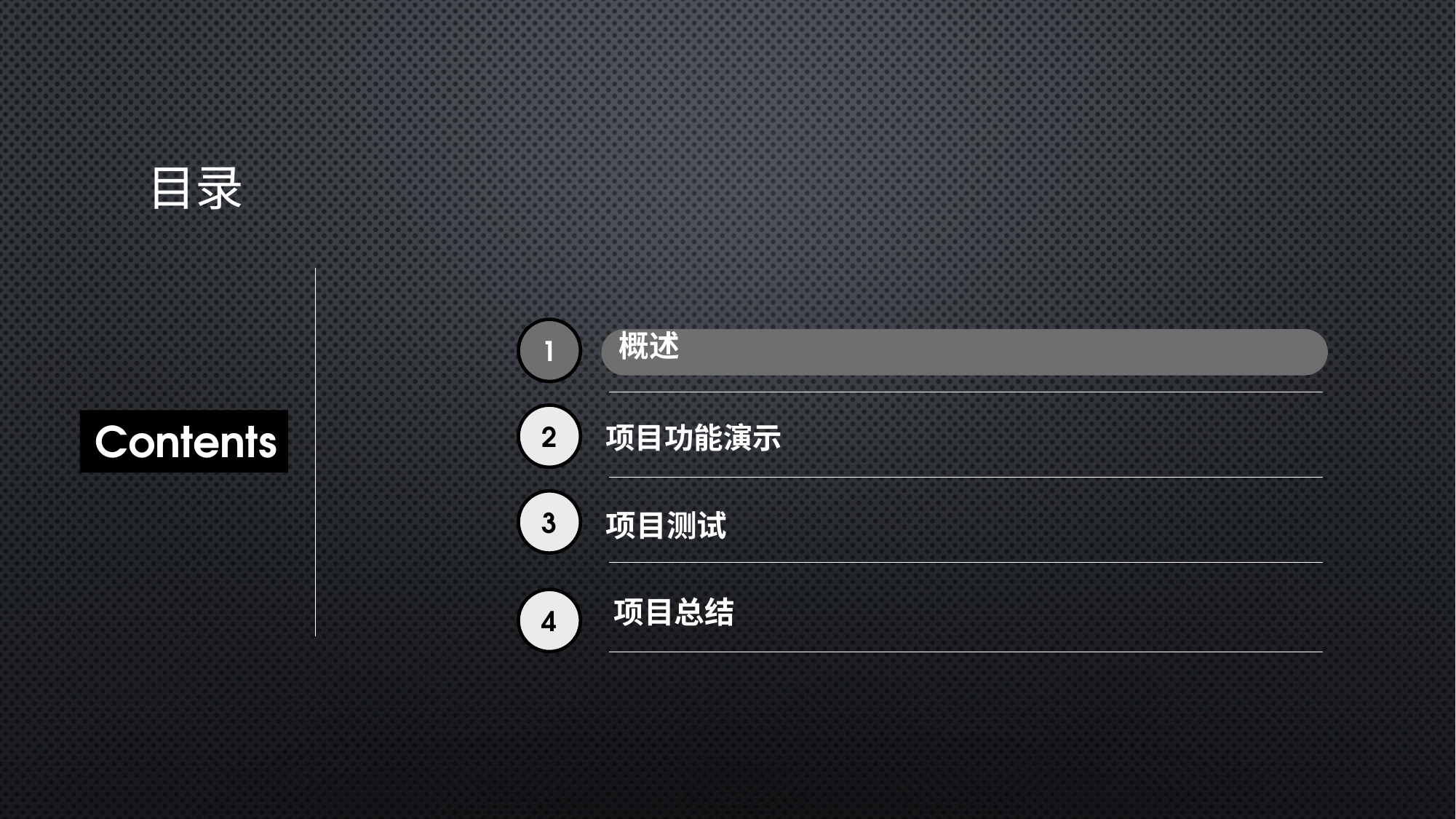

# 目录
1
概述
2
Contents
项目功能演示
3
项目测试
项目总结
4